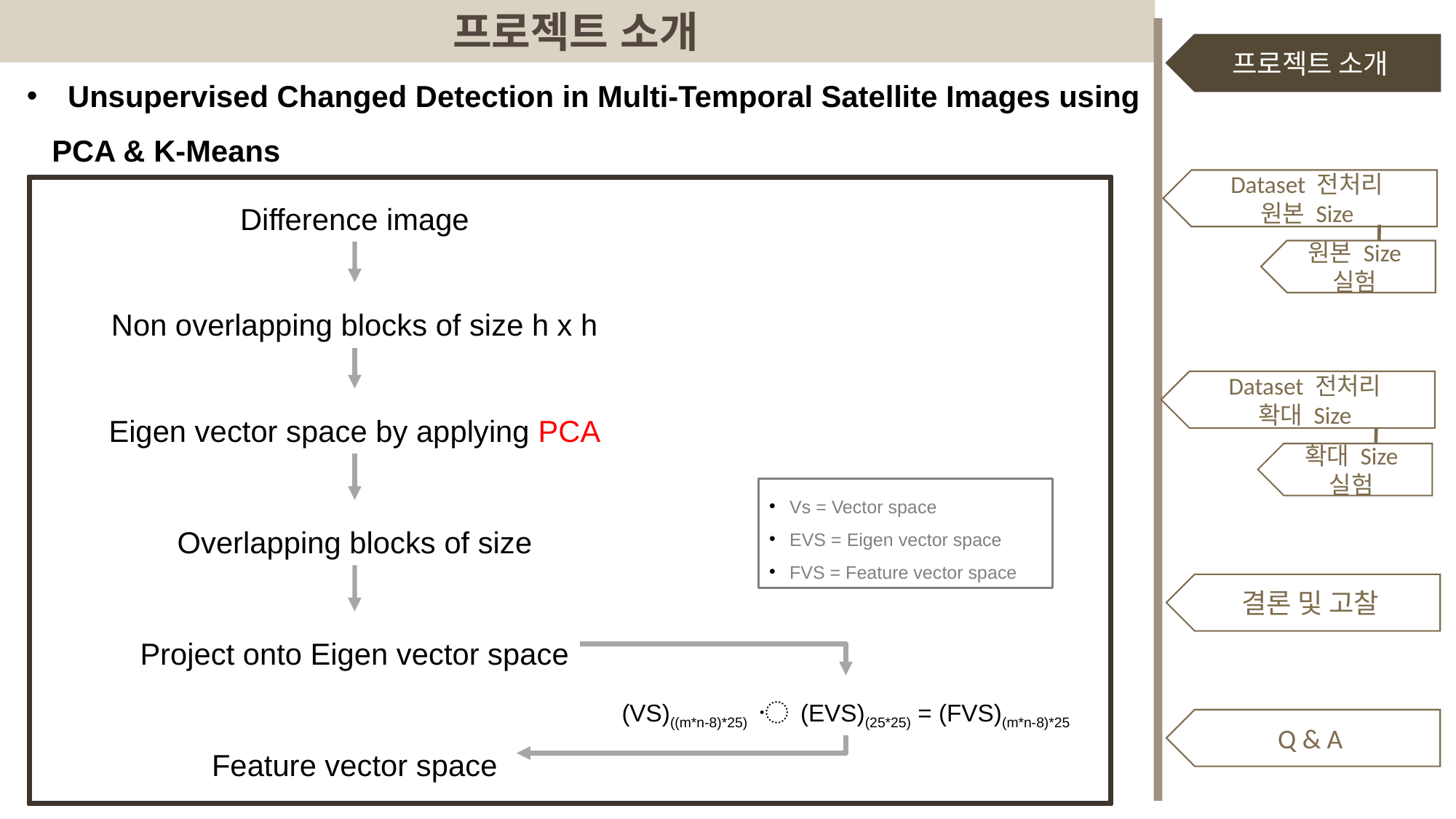

프로젝트 소개

프로젝트 소개
Dataset 전처리
원본 Size
원본 Size
실험
Dataset 전처리
확대 Size
확대 Size
실험
결론 및 고찰
Q & A
Unsupervised Changed Detection in Multi-Temporal Satellite Images using
   PCA & K-Means

Difference image
Non overlapping blocks of size h x h
Eigen vector space by applying PCA
Vs = Vector space
EVS = Eigen vector space
FVS = Feature vector space
Overlapping blocks of size
Project onto Eigen vector space
(VS)((m*n-8)*25) 〮 (EVS)(25*25) = (FVS)(m*n-8)*25
Feature vector space